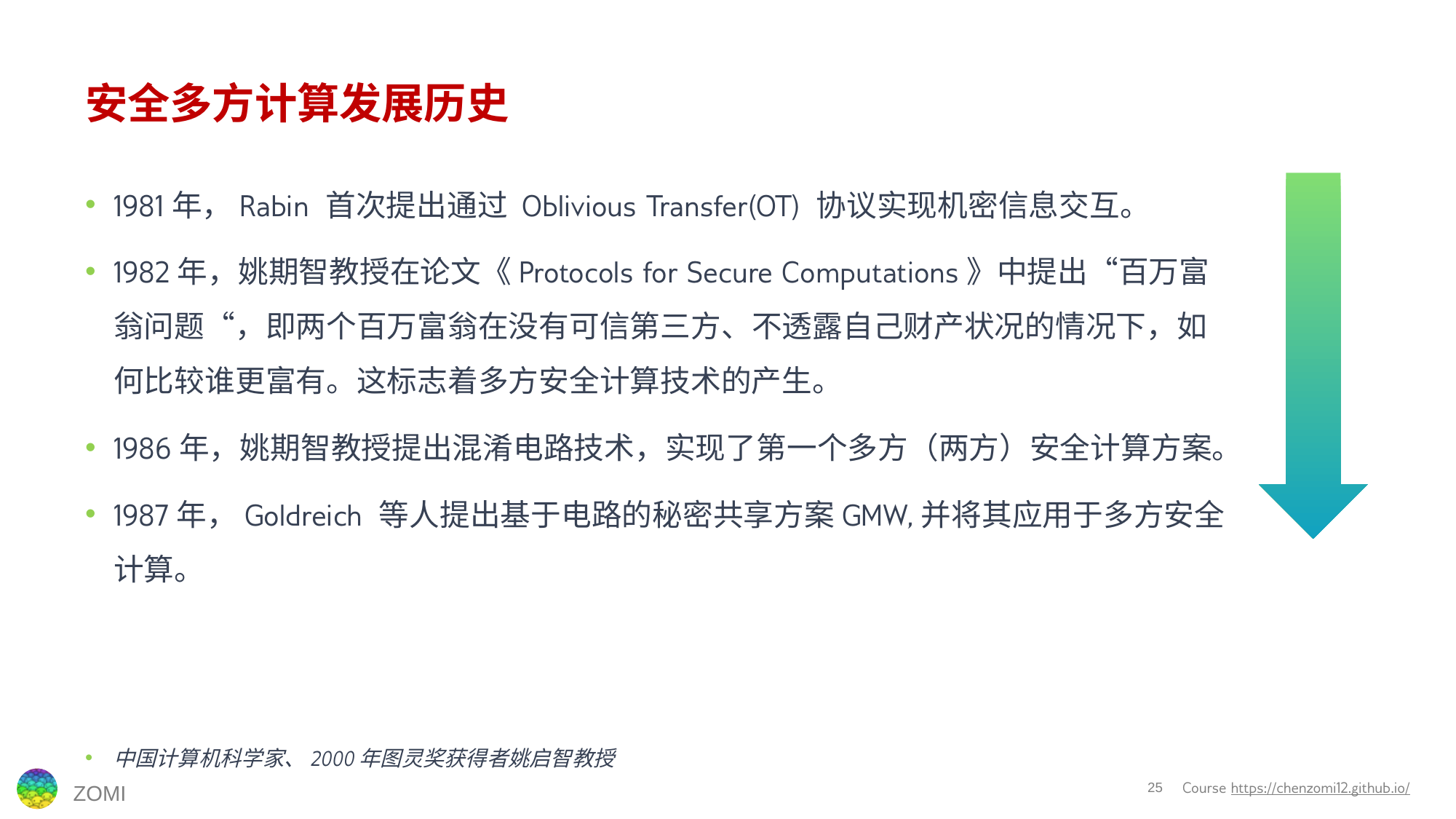

# 安全多方计算发展历史
1981年，Rabin 首次提出通过 Oblivious Transfer(OT) 协议实现机密信息交互。
1982年，姚期智教授在论文《Protocols for Secure Computations》中提出“百万富翁问题“，即两个百万富翁在没有可信第三方、不透露自己财产状况的情况下，如何比较谁更富有。这标志着多方安全计算技术的产生。
1986年，姚期智教授提出混淆电路技术，实现了第一个多方（两方）安全计算方案。
1987年，Goldreich 等人提出基于电路的秘密共享方案GMW,并将其应用于多方安全计算。

中国计算机科学家、2000年图灵奖获得者姚启智教授